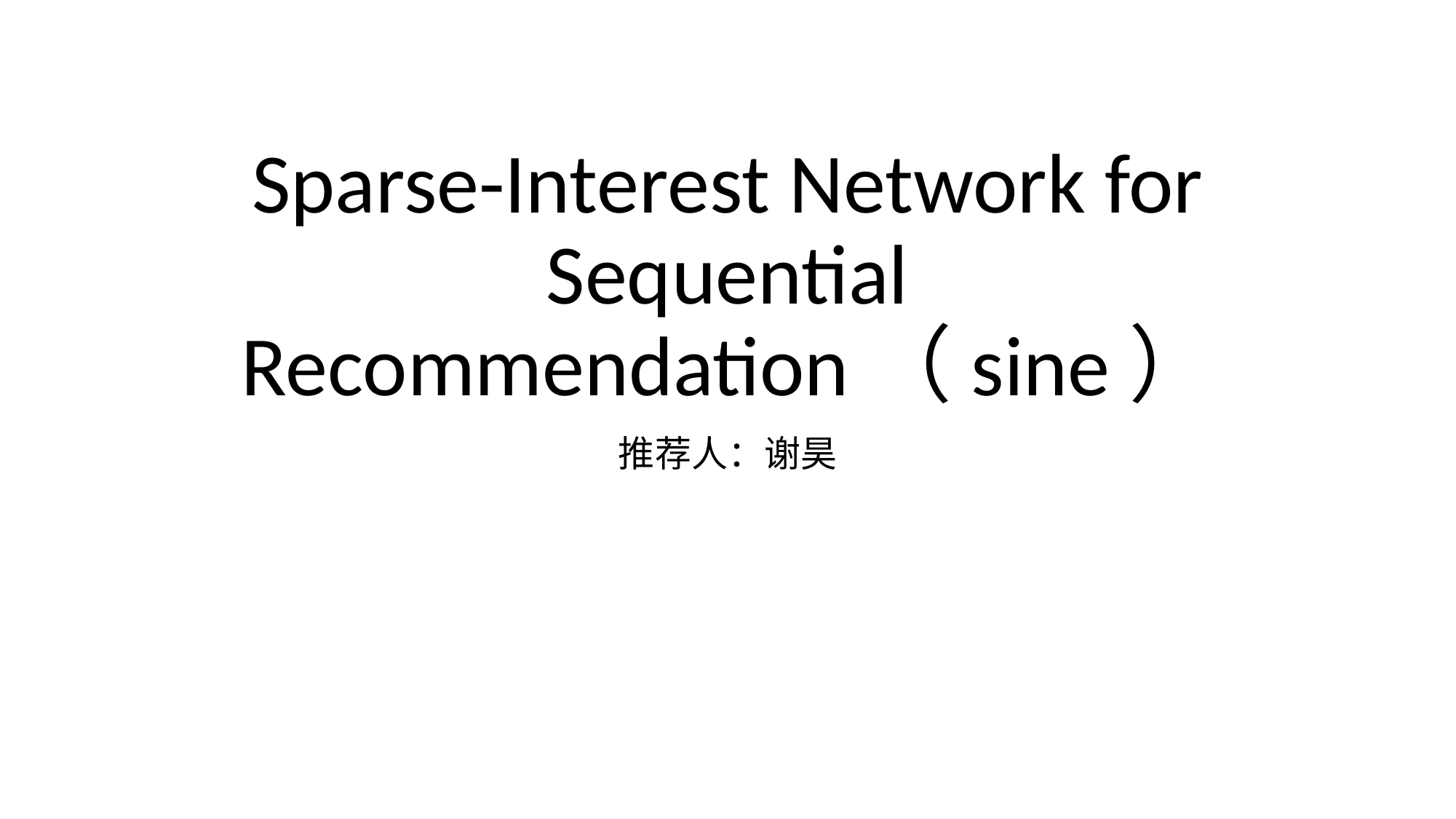

# Sparse-Interest Network for Sequential Recommendation（sine）
推荐人：谢昊